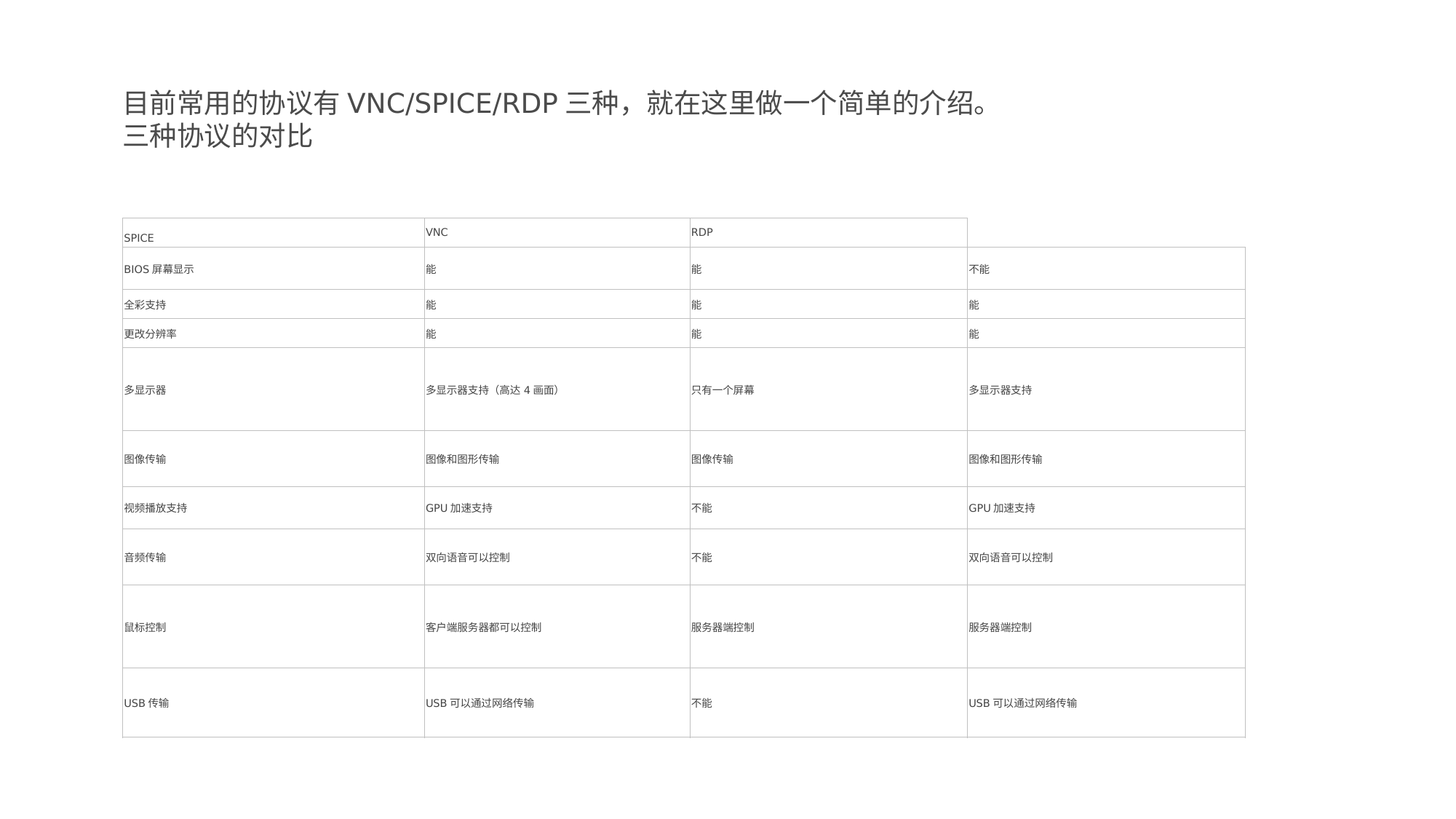

目前常用的协议有VNC/SPICE/RDP三种，就在这里做一个简单的介绍。
三种协议的对比
| SPICE | VNC | RDP |  |
| --- | --- | --- | --- |
| BIOS屏幕显示 | 能 | 能 | 不能 |
| 全彩支持 | 能 | 能 | 能 |
| 更改分辨率 | 能 | 能 | 能 |
| 多显示器 | 多显示器支持（高达4画面） | 只有一个屏幕 | 多显示器支持 |
| 图像传输 | 图像和图形传输 | 图像传输 | 图像和图形传输 |
| 视频播放支持 | GPU加速支持 | 不能 | GPU加速支持 |
| 音频传输 | 双向语音可以控制 | 不能 | 双向语音可以控制 |
| 鼠标控制 | 客户端服务器都可以控制 | 服务器端控制 | 服务器端控制 |
| USB传输 | USB可以通过网络传输 | 不能 | USB可以通过网络传输 |